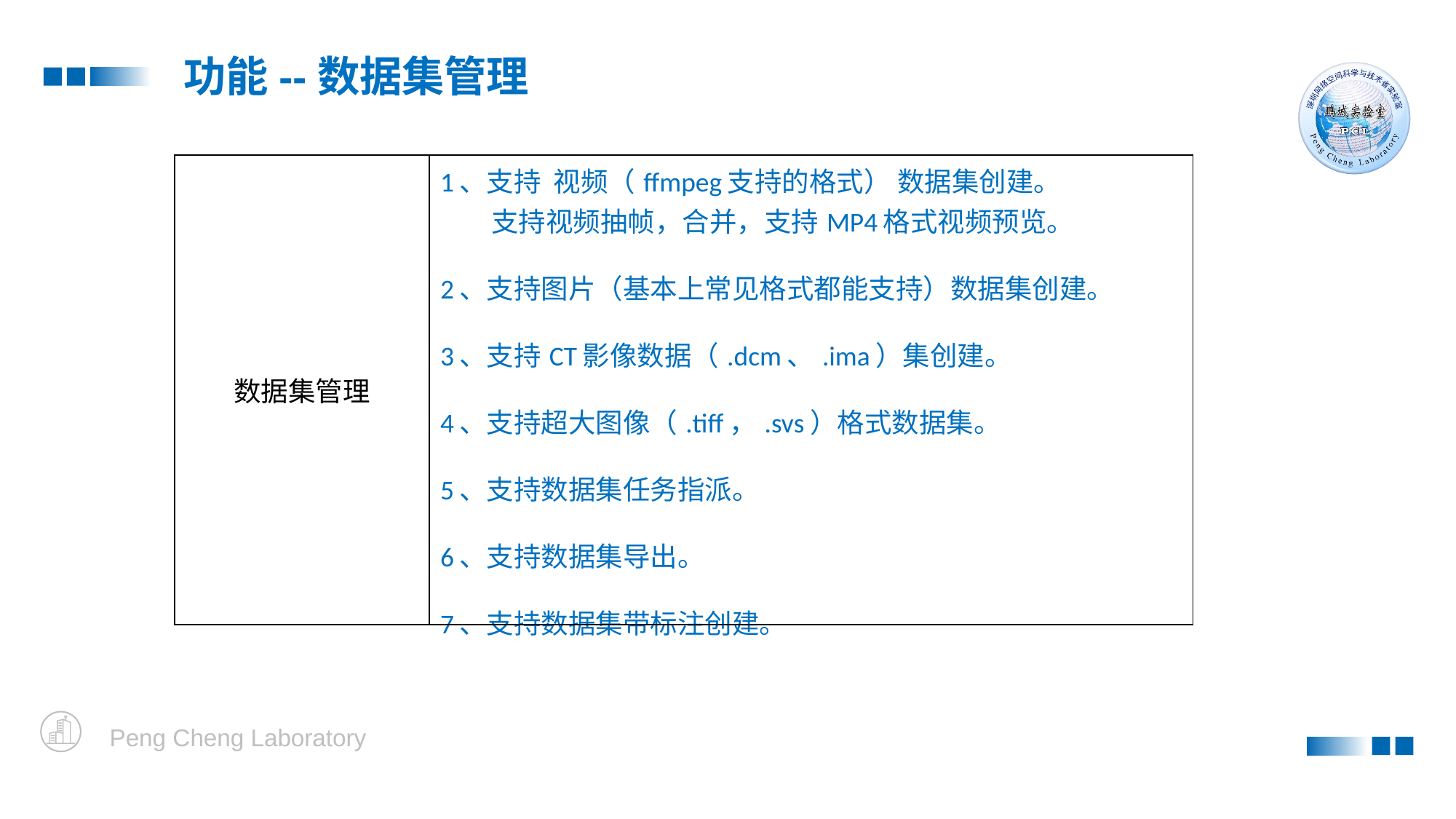

功能--数据集管理
| 数据集管理 | 1、支持 视频（ffmpeg支持的格式） 数据集创建。 支持视频抽帧，合并，支持MP4格式视频预览。 2、支持图片（基本上常见格式都能支持）数据集创建。 3、支持CT影像数据（.dcm、.ima）集创建。 4、支持超大图像（.tiff，.svs）格式数据集。 5、支持数据集任务指派。 6、支持数据集导出。 7、支持数据集带标注创建。 |
| --- | --- |